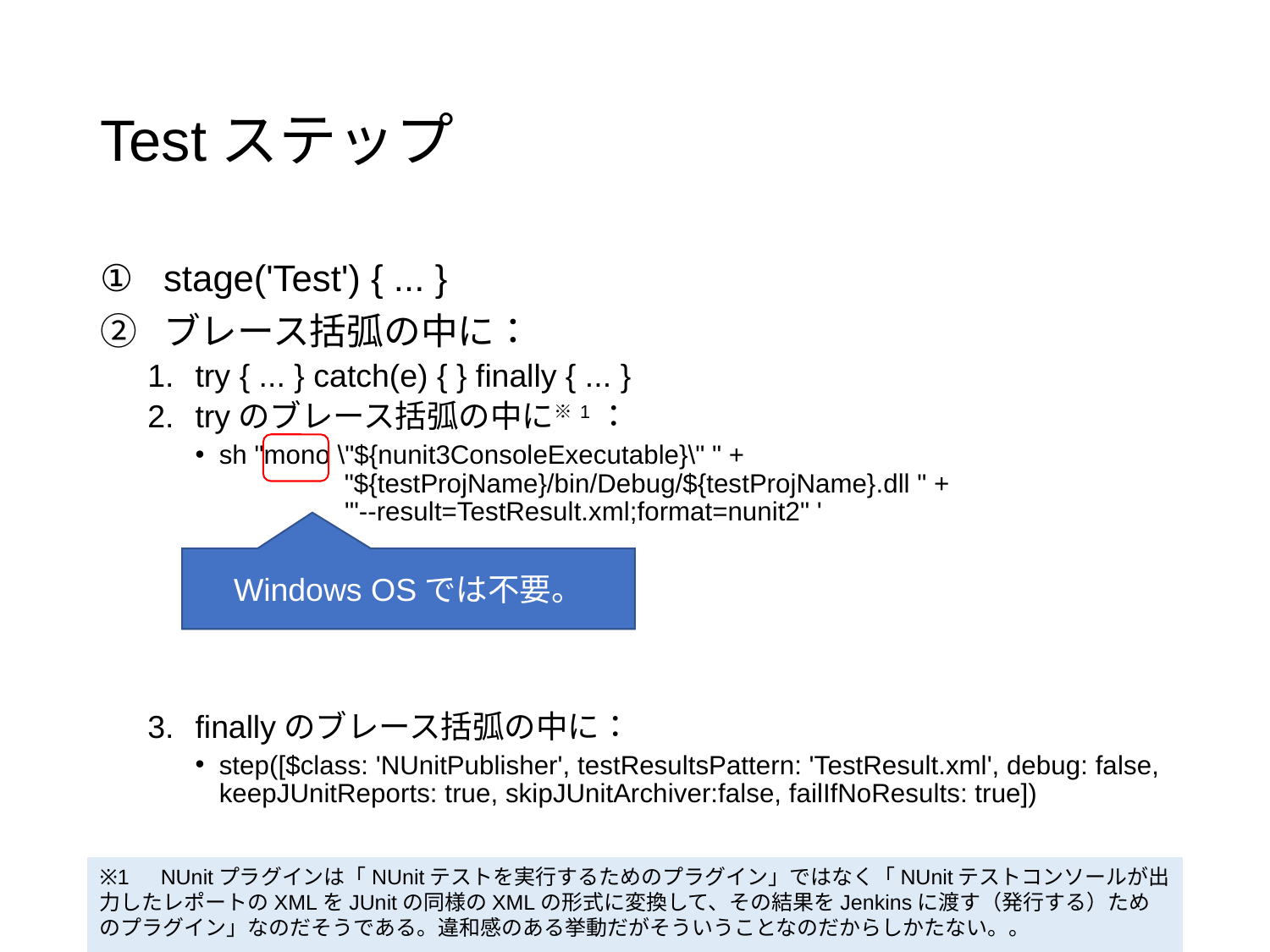

# Testステップ
stage('Test') { ... }
ブレース括弧の中に：
try { ... } catch(e) { } finally { ... }
tryのブレース括弧の中に※1：
sh "mono \"${nunit3ConsoleExecutable}\" " +
                 "${testProjName}/bin/Debug/${testProjName}.dll " +
                 '"--result=TestResult.xml;format=nunit2" '

finallyのブレース括弧の中に：
step([$class: 'NUnitPublisher', testResultsPattern: 'TestResult.xml', debug: false, keepJUnitReports: true, skipJUnitArchiver:false, failIfNoResults: true])

Windows OSでは不要。
※1　NUnitプラグインは「NUnitテストを実行するためのプラグイン」ではなく「NUnitテストコンソールが出力したレポートのXMLをJUnitの同様のXMLの形式に変換して、その結果をJenkinsに渡す（発行する）ためのプラグイン」なのだそうである。違和感のある挙動だがそういうことなのだからしかたない。。